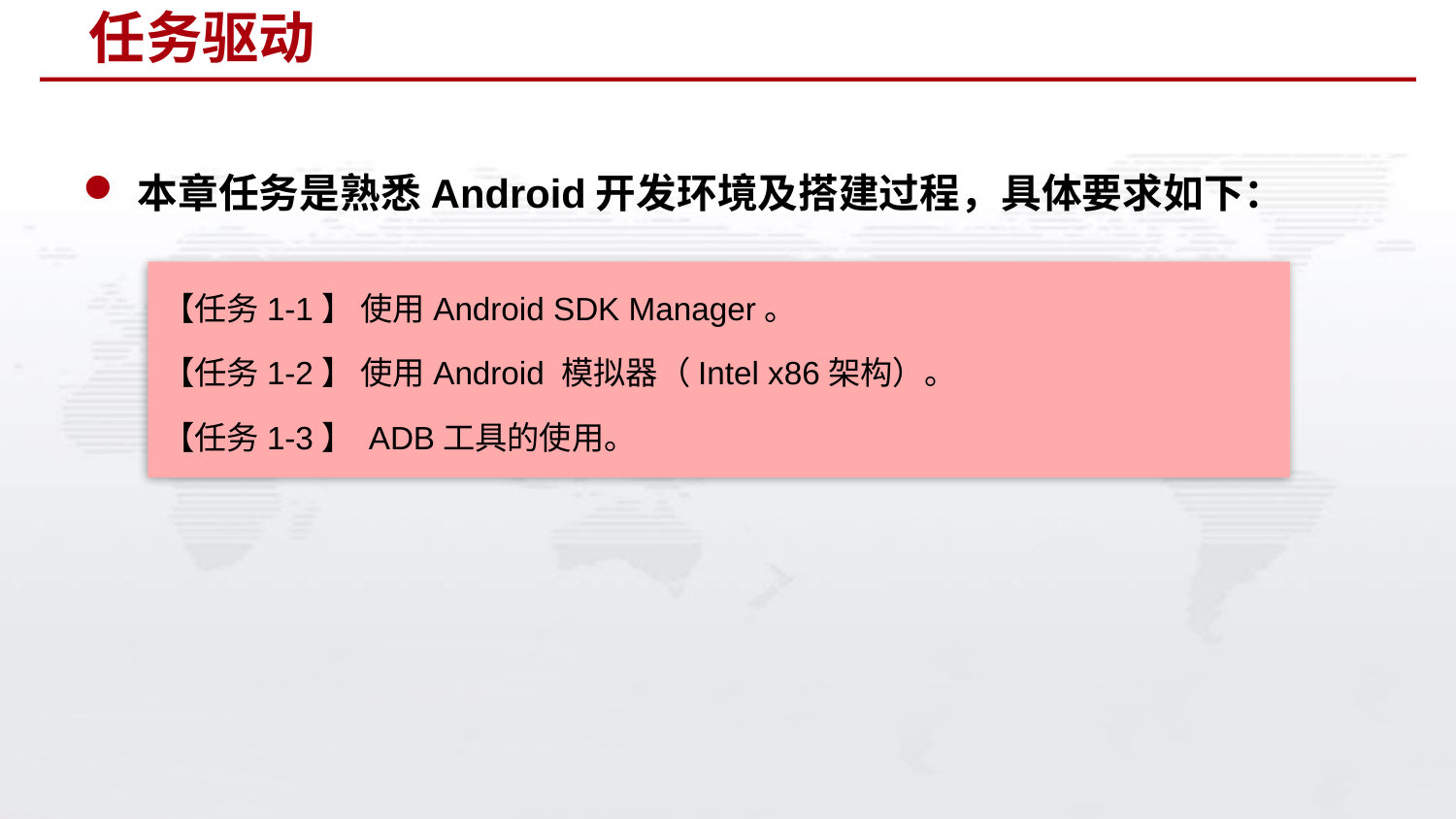

# 任务驱动
本章任务是熟悉Android开发环境及搭建过程，具体要求如下：

【任务1-1】 使用Android SDK Manager。
【任务1-2】 使用Android 模拟器（Intel x86架构）。
【任务1-3】 ADB工具的使用。